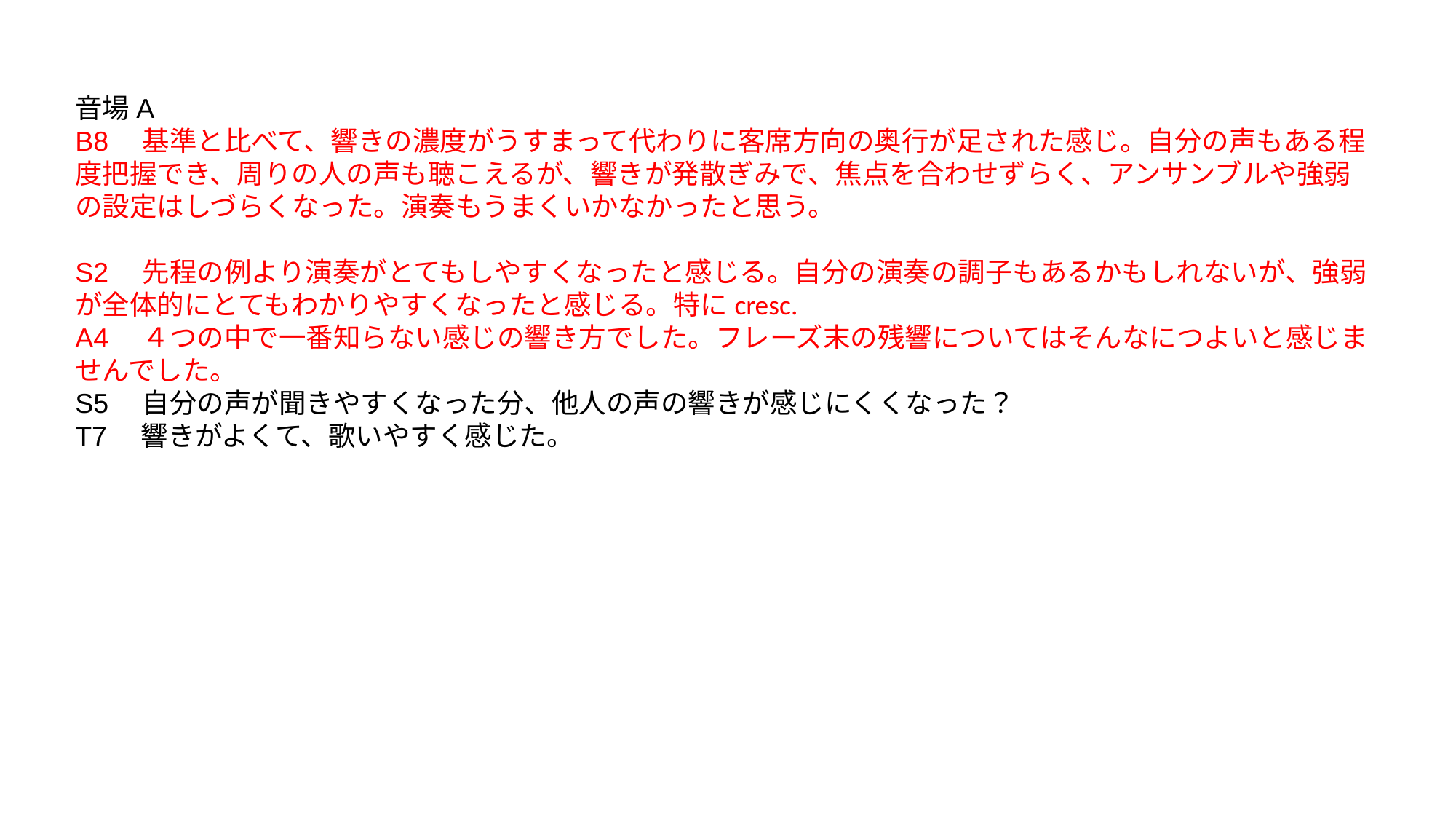

音場A
B8　基準と比べて、響きの濃度がうすまって代わりに客席方向の奥行が足された感じ。自分の声もある程度把握でき、周りの人の声も聴こえるが、響きが発散ぎみで、焦点を合わせずらく、アンサンブルや強弱の設定はしづらくなった。演奏もうまくいかなかったと思う。

S2　先程の例より演奏がとてもしやすくなったと感じる。自分の演奏の調子もあるかもしれないが、強弱が全体的にとてもわかりやすくなったと感じる。特にcresc.
A4　４つの中で一番知らない感じの響き方でした。フレーズ末の残響についてはそんなにつよいと感じませんでした。
S5　自分の声が聞きやすくなった分、他人の声の響きが感じにくくなった？
T7　響きがよくて、歌いやすく感じた。